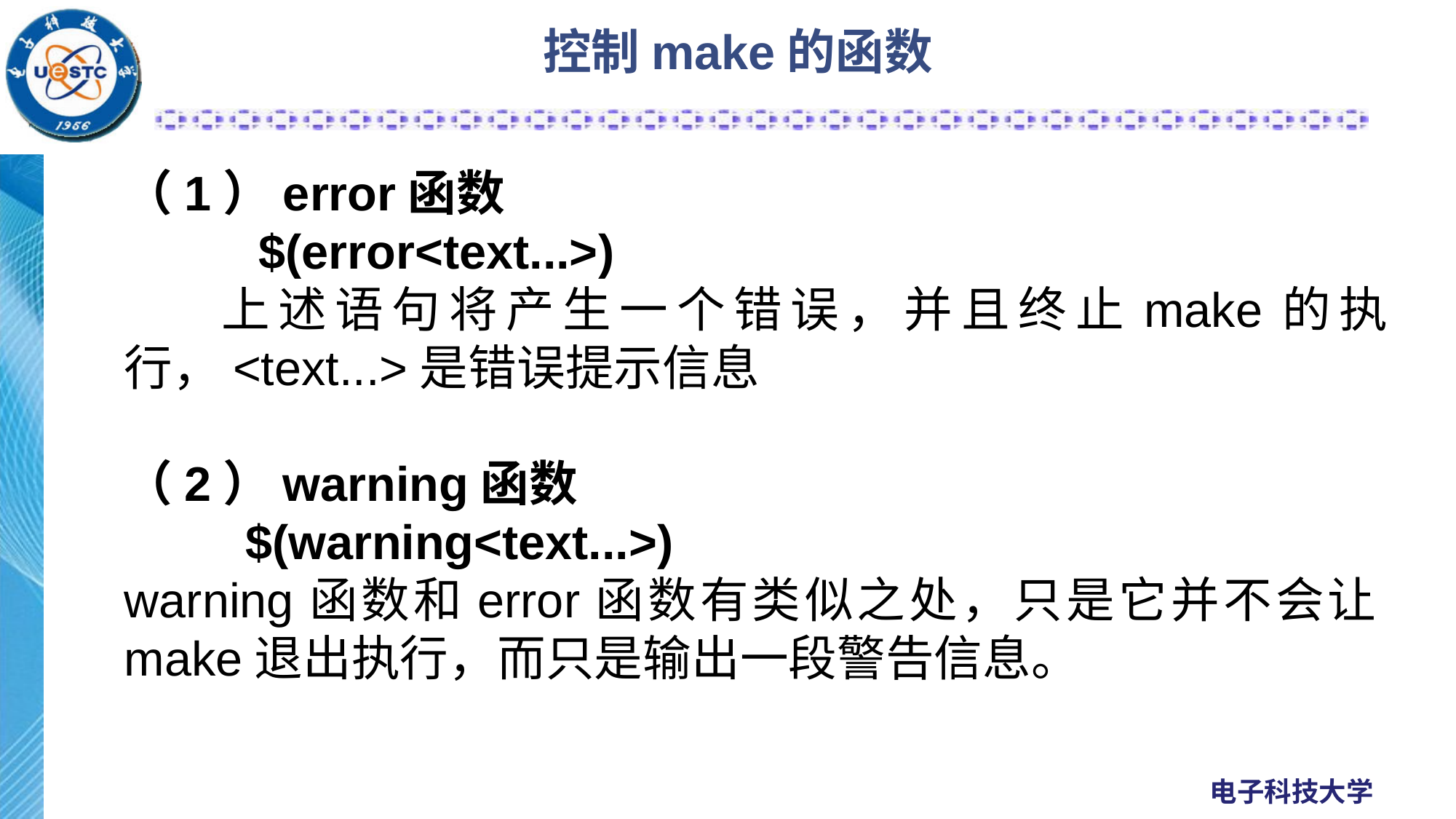

# 控制make的函数
（1）error函数
          $(error<text...>)
    上述语句将产生一个错误，并且终止make的执行，<text...>是错误提示信息

（2）warning函数
         $(warning<text...>)
warning函数和error函数有类似之处，只是它并不会让make退出执行，而只是输出一段警告信息。